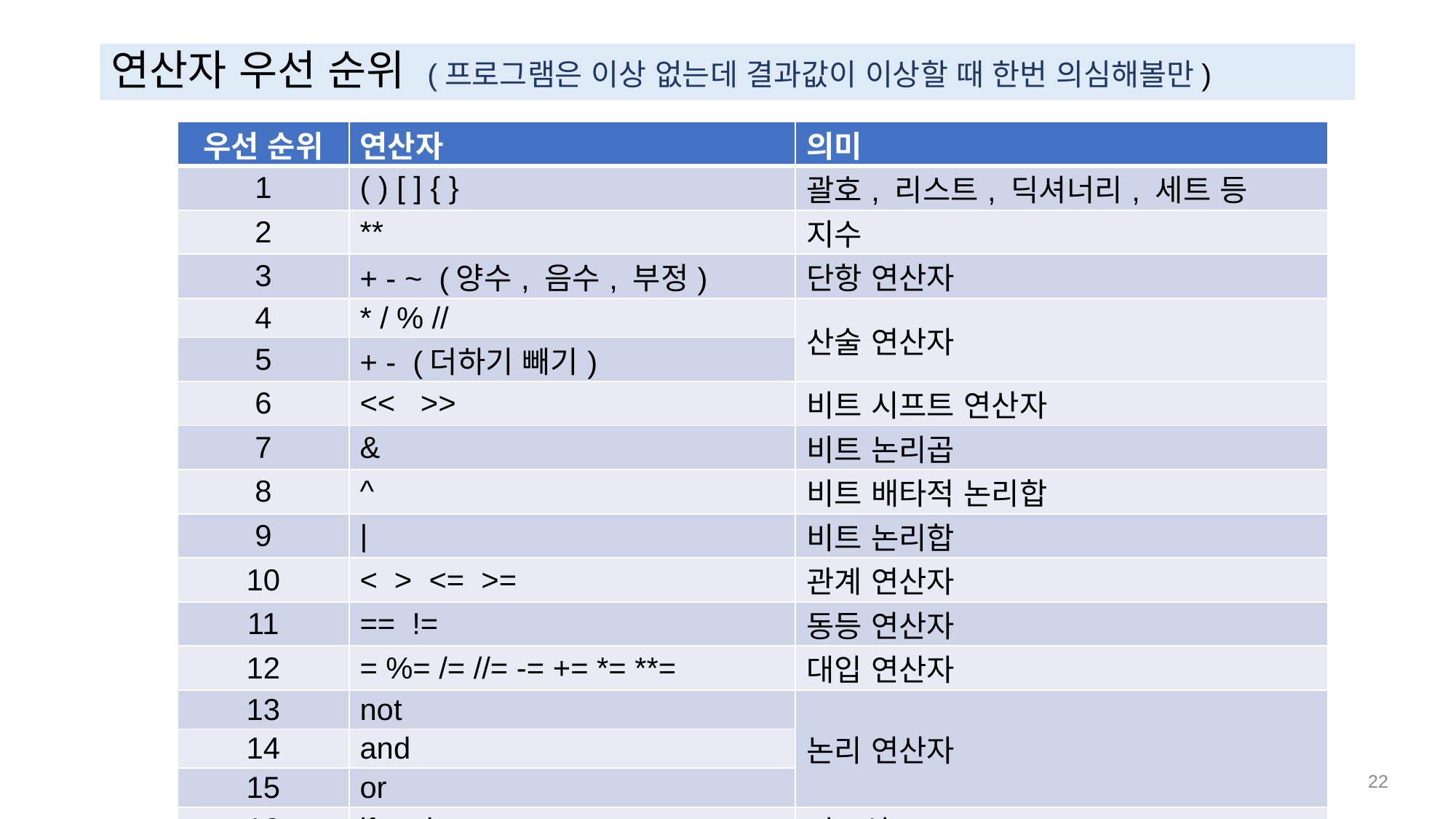

# 연산자 우선 순위 (프로그램은 이상 없는데 결과값이 이상할 때 한번 의심해볼만)
| 우선 순위 | 연산자 | 의미 |
| --- | --- | --- |
| 1 | ( ) [ ] { } | 괄호, 리스트, 딕셔너리, 세트 등 |
| 2 | \*\* | 지수 |
| 3 | + - ~ (양수, 음수, 부정) | 단항 연산자 |
| 4 | \* / % // | 산술 연산자 |
| 5 | + - (더하기 빼기) |  |
| 6 | << >> | 비트 시프트 연산자 |
| 7 | & | 비트 논리곱 |
| 8 | ^ | 비트 배타적 논리합 |
| 9 | | | 비트 논리합 |
| 10 | < > <= >= | 관계 연산자 |
| 11 | == != | 동등 연산자 |
| 12 | = %= /= //= -= += \*= \*\*= | 대입 연산자 |
| 13 | not | 논리 연산자 |
| 14 | and |  |
| 15 | or |  |
| 16 | if ~ else | 비교식 |

 22